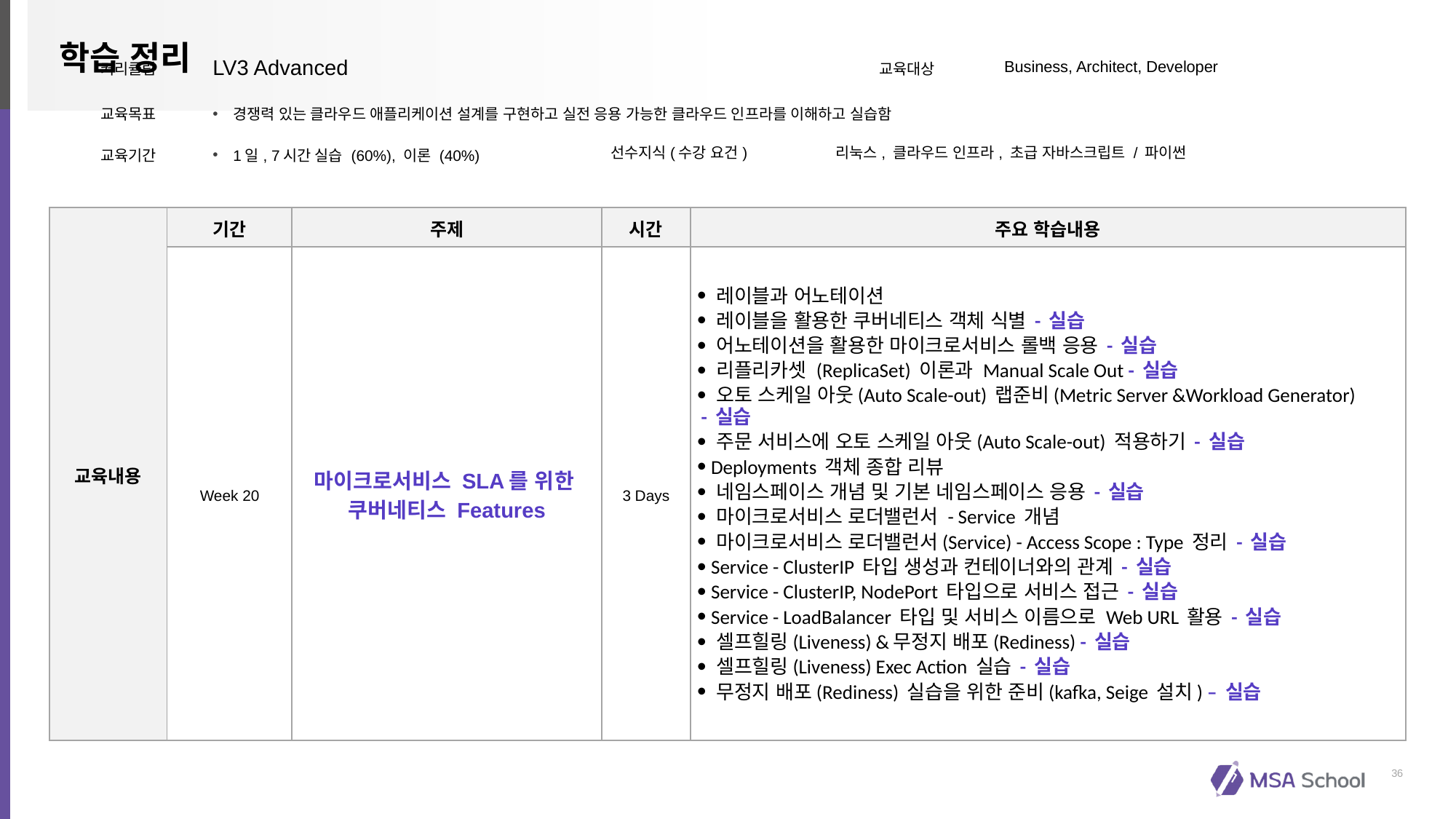

| 커리큘럼 | LV3 Advanced |  | 교육대상 | Business, Architect, Developer |
| --- | --- | --- | --- | --- |
| 교육목표 | 경쟁력 있는 클라우드 애플리케이션 설계를 구현하고 실전 응용 가능한 클라우드 인프라를 이해하고 실습함 |  |  |  |
| 교육기간 | 1일, 7시간 실습 (60%), 이론 (40%) | 선수지식(수강 요건) | 리눅스, 클라우드 인프라, 초급 자바스크립트 / 파이썬 |  |
| 교육내용 | 기간 | 주제 | 시간 | 주요 학습내용 |
| --- | --- | --- | --- | --- |
|  | Week 20 | 마이크로서비스 SLA를 위한 쿠버네티스 Features | 3 Days | 레이블과 어노테이션 레이블을 활용한 쿠버네티스 객체 식별 - 실습 어노테이션을 활용한 마이크로서비스 롤백 응용 - 실습 리플리카셋 (ReplicaSet) 이론과 Manual Scale Out - 실습 오토 스케일 아웃(Auto Scale-out) 랩준비(Metric Server &Workload Generator) - 실습 주문 서비스에 오토 스케일 아웃(Auto Scale-out) 적용하기 - 실습 Deployments 객체 종합 리뷰 네임스페이스 개념 및 기본 네임스페이스 응용 - 실습 마이크로서비스 로더밸런서 - Service 개념 마이크로서비스 로더밸런서(Service) - Access Scope : Type 정리 - 실습 Service - ClusterIP 타입 생성과 컨테이너와의 관계 - 실습 Service - ClusterIP, NodePort 타입으로 서비스 접근 - 실습 Service - LoadBalancer 타입 및 서비스 이름으로 Web URL 활용 - 실습 셀프힐링(Liveness) &무정지 배포(Rediness) - 실습 셀프힐링(Liveness) Exec Action 실습 - 실습 무정지 배포(Rediness) 실습을 위한 준비(kafka, Seige 설치) – 실습 |